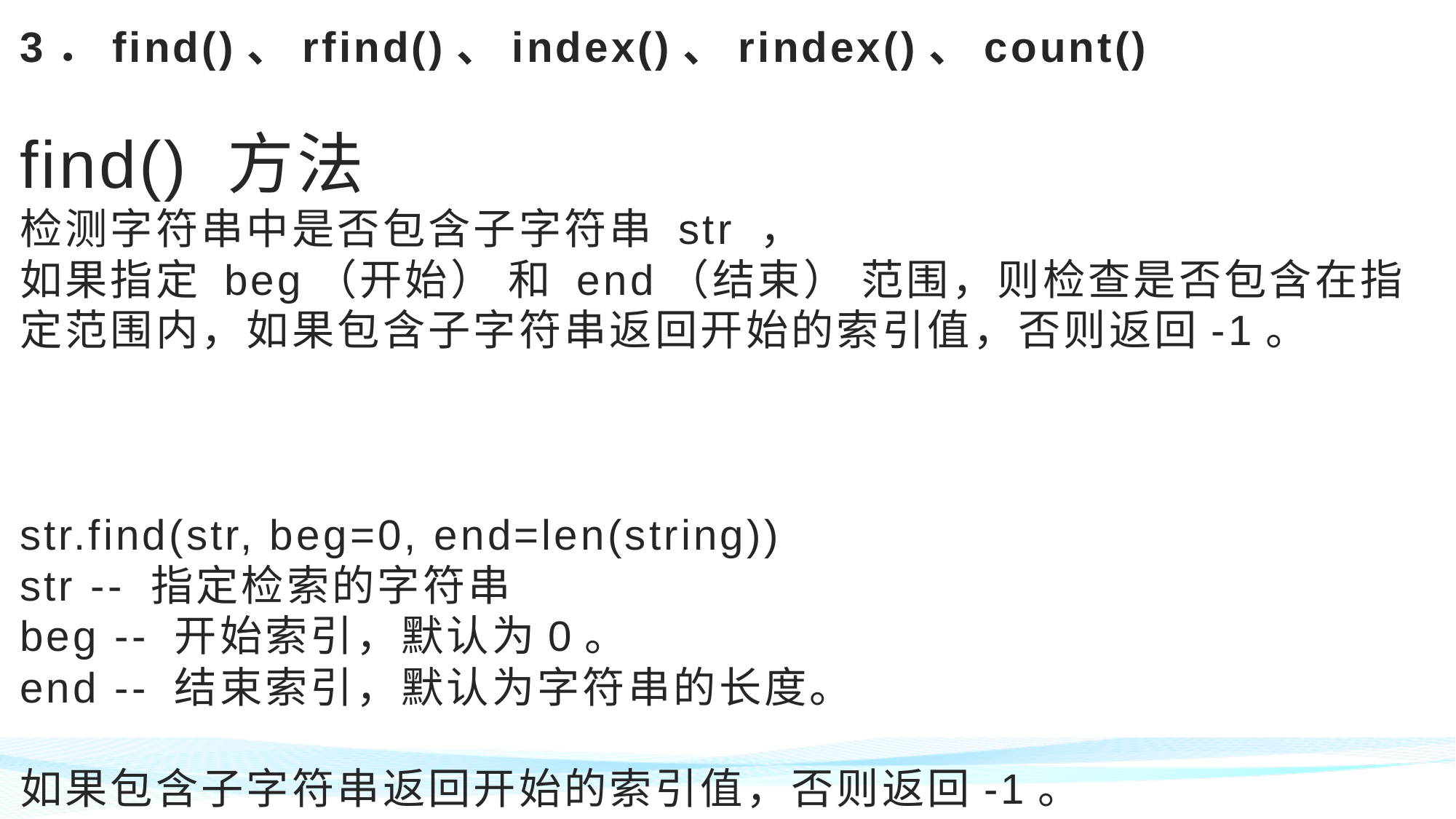

# 3．find()、rfind()、index()、rindex()、count() find() 方法 检测字符串中是否包含子字符串 str ， 如果指定 beg（开始） 和 end（结束） 范围，则检查是否包含在指定范围内，如果包含子字符串返回开始的索引值，否则返回-1。 str.find(str, beg=0, end=len(string)) str -- 指定检索的字符串 beg -- 开始索引，默认为0。 end -- 结束索引，默认为字符串的长度。 如果包含子字符串返回开始的索引值，否则返回-1。